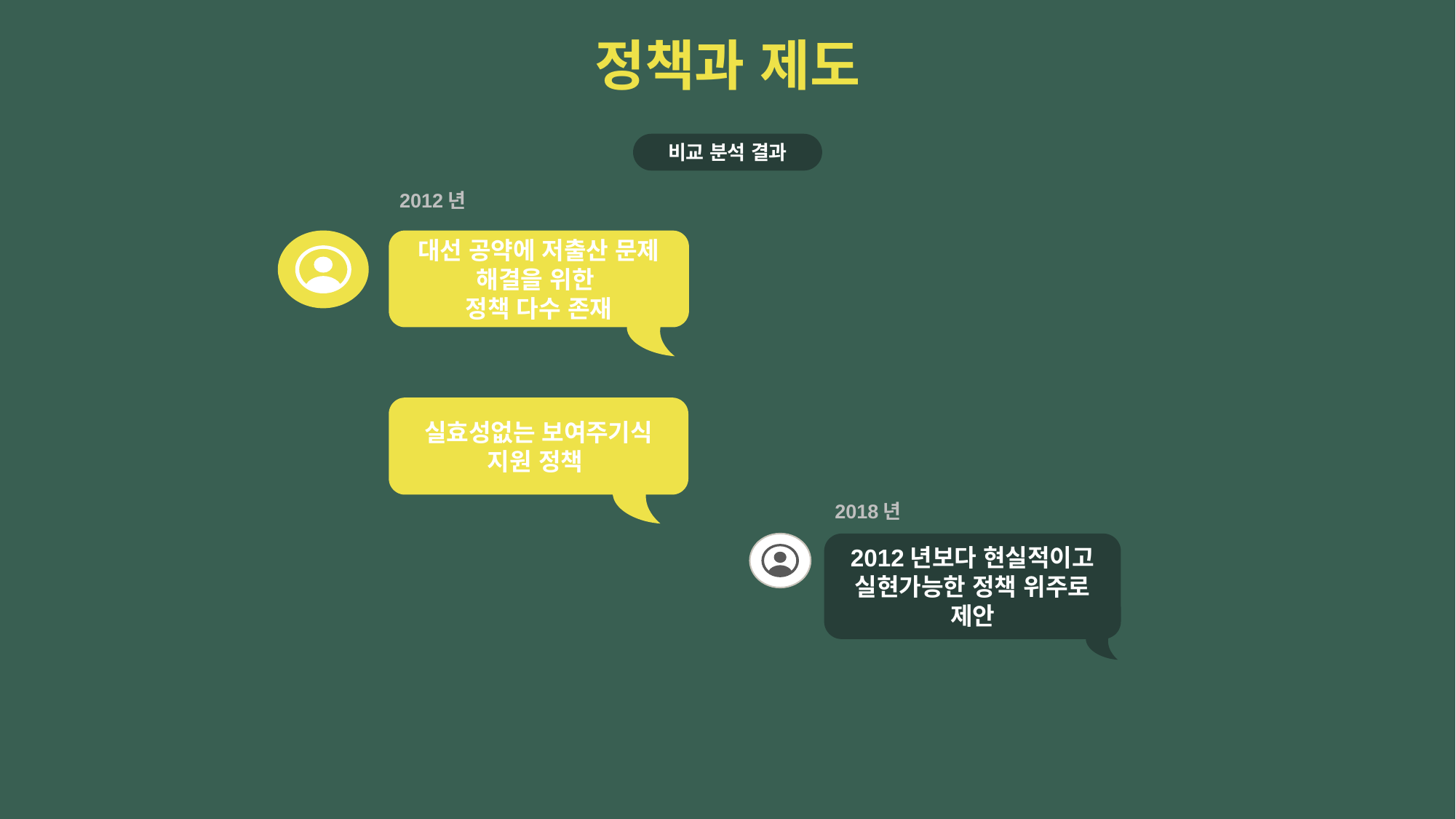

정책과 제도
비교 분석 결과
2012년
대선 공약에 저출산 문제 해결을 위한
정책 다수 존재

실효성없는 보여주기식 지원 정책

2018년

2012년보다 현실적이고 실현가능한 정책 위주로 제안